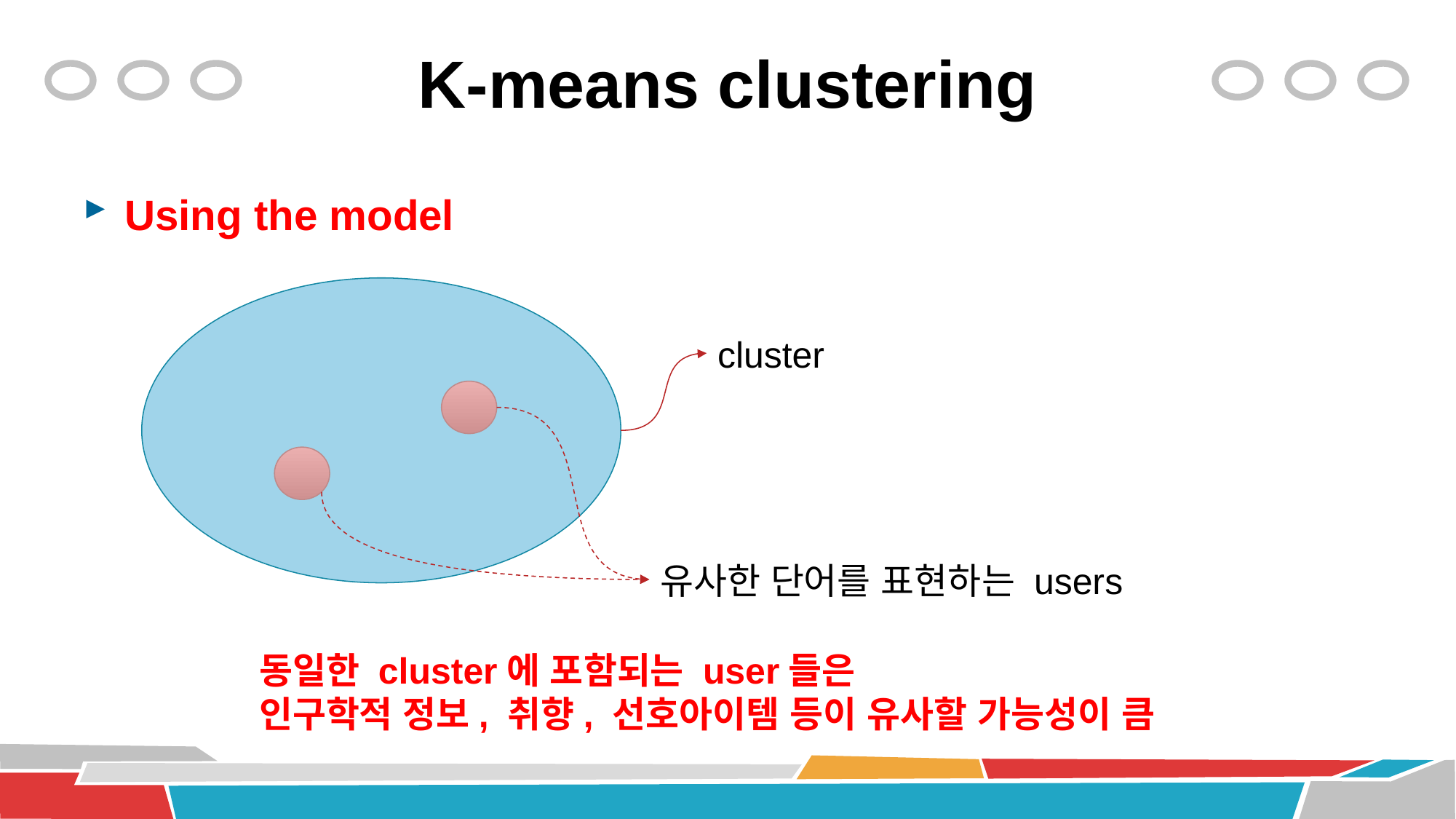

# K-means clustering
Using the model

cluster

유사한 단어를 표현하는 users
동일한 cluster에 포함되는 user들은
인구학적 정보, 취향, 선호아이템 등이 유사할 가능성이 큼